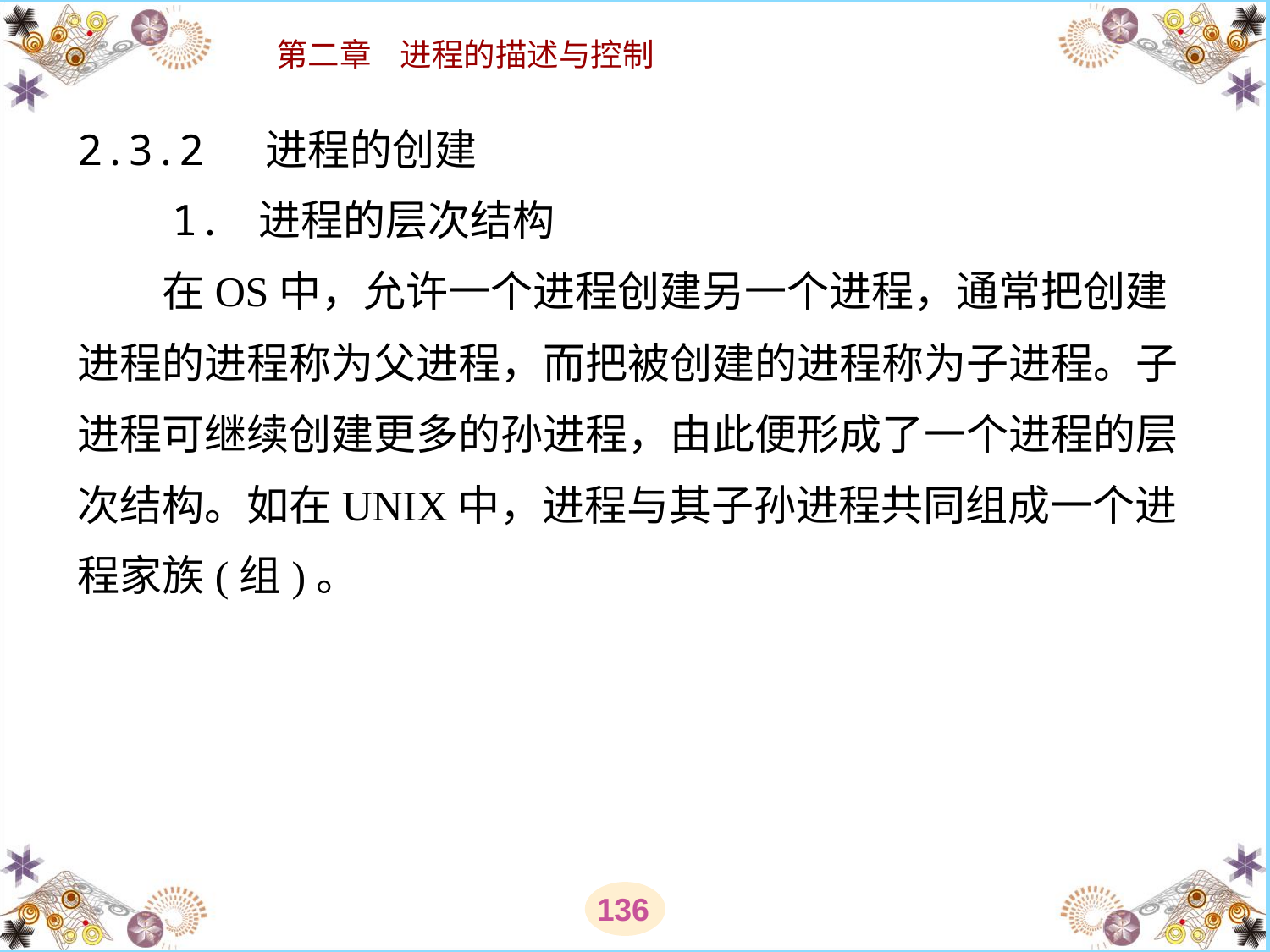

# 2.3.2  进程的创建 　　1. 进程的层次结构 　　在OS中，允许一个进程创建另一个进程，通常把创建进程的进程称为父进程，而把被创建的进程称为子进程。子进程可继续创建更多的孙进程，由此便形成了一个进程的层次结构。如在UNIX中，进程与其子孙进程共同组成一个进程家族(组)。